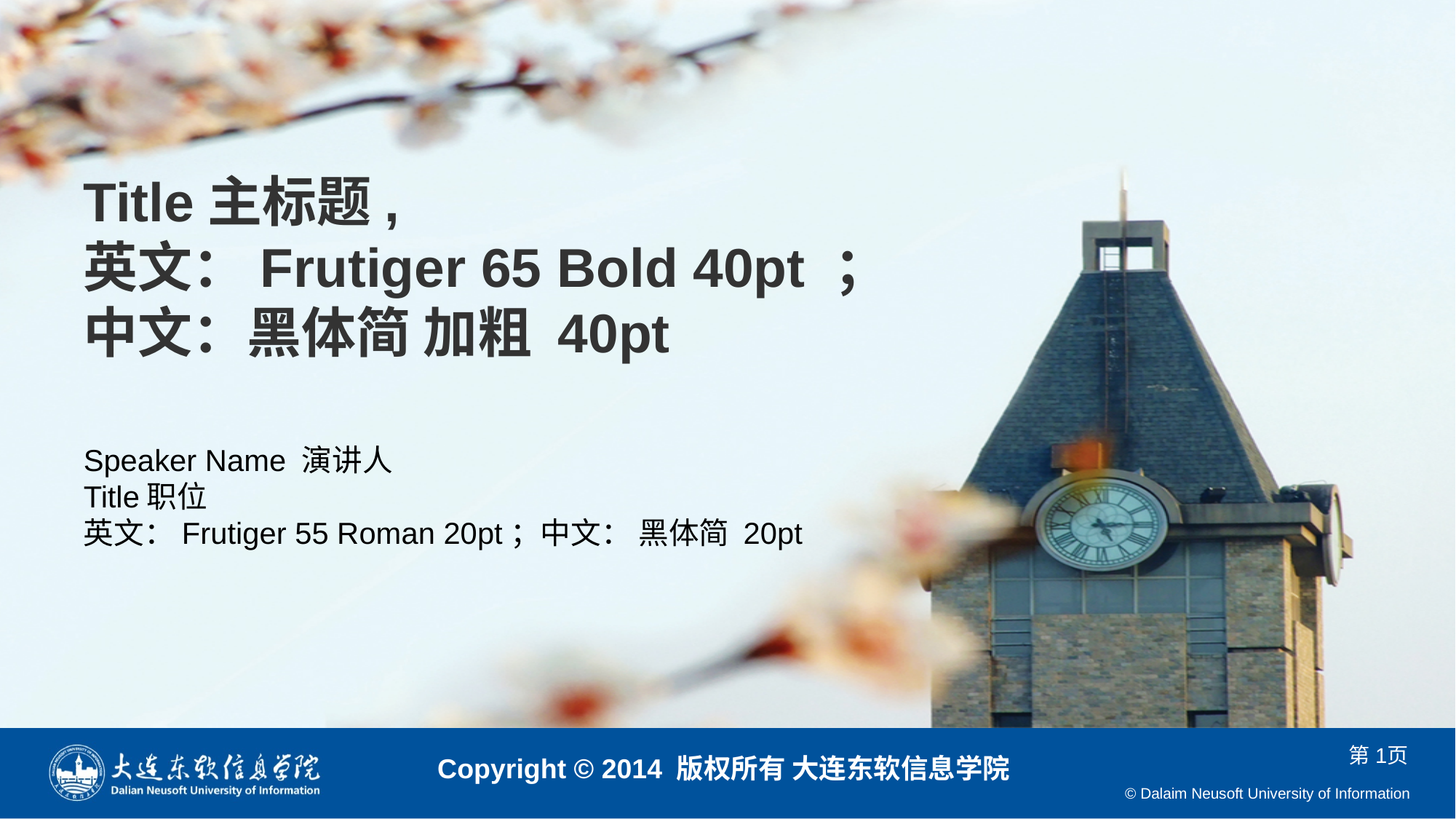

# Title主标题, 英文：Frutiger 65 Bold 40pt ； 中文：黑体简 加粗 40pt
Speaker Name 演讲人
Title职位
英文：Frutiger 55 Roman 20pt；中文： 黑体简 20pt